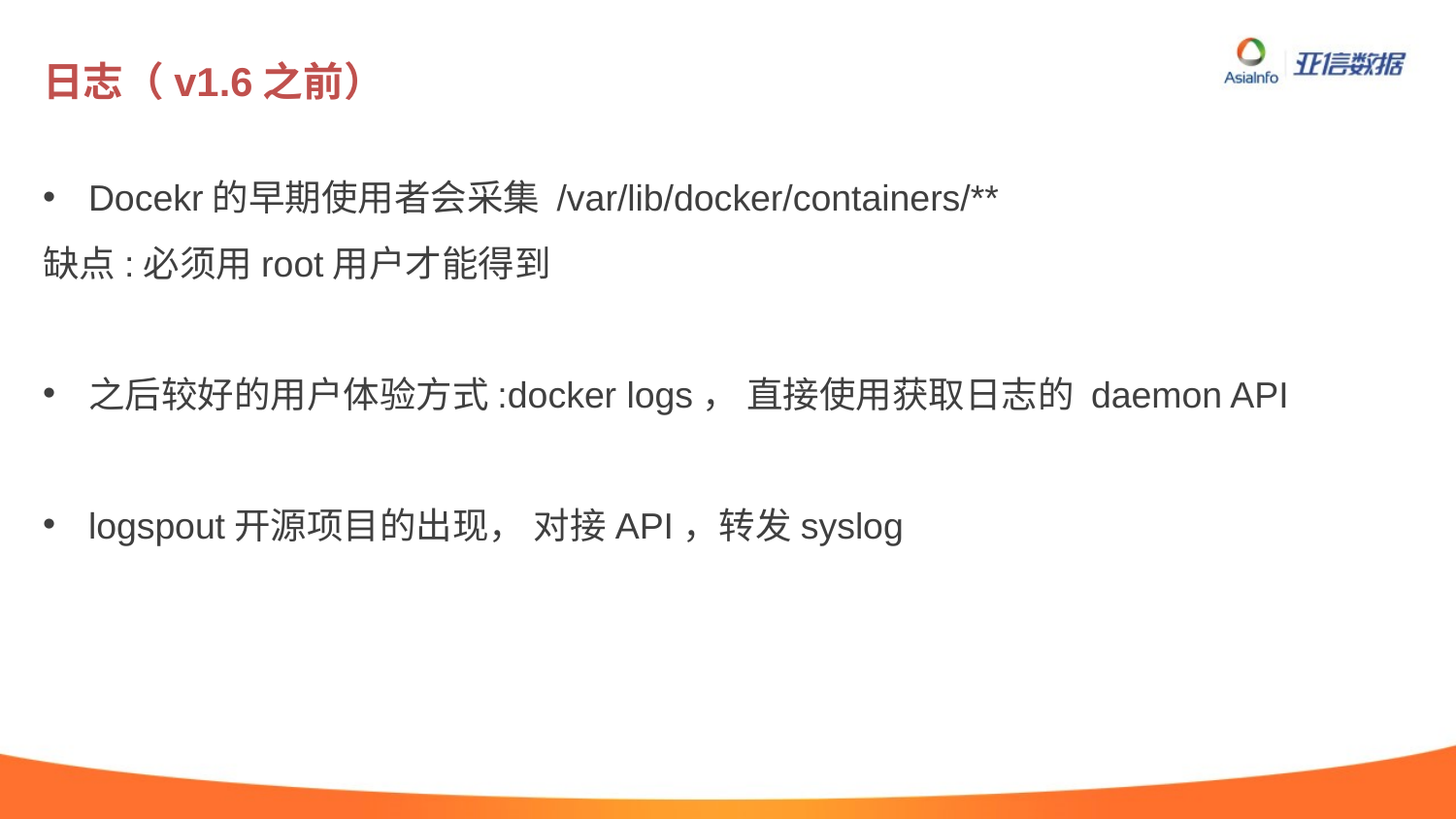

# 日志（v1.6之前）
Docekr的早期使用者会采集 /var/lib/docker/containers/**
缺点:必须用root用户才能得到
之后较好的用户体验方式:docker logs， 直接使用获取日志的 daemon API

logspout开源项目的出现， 对接API，转发syslog